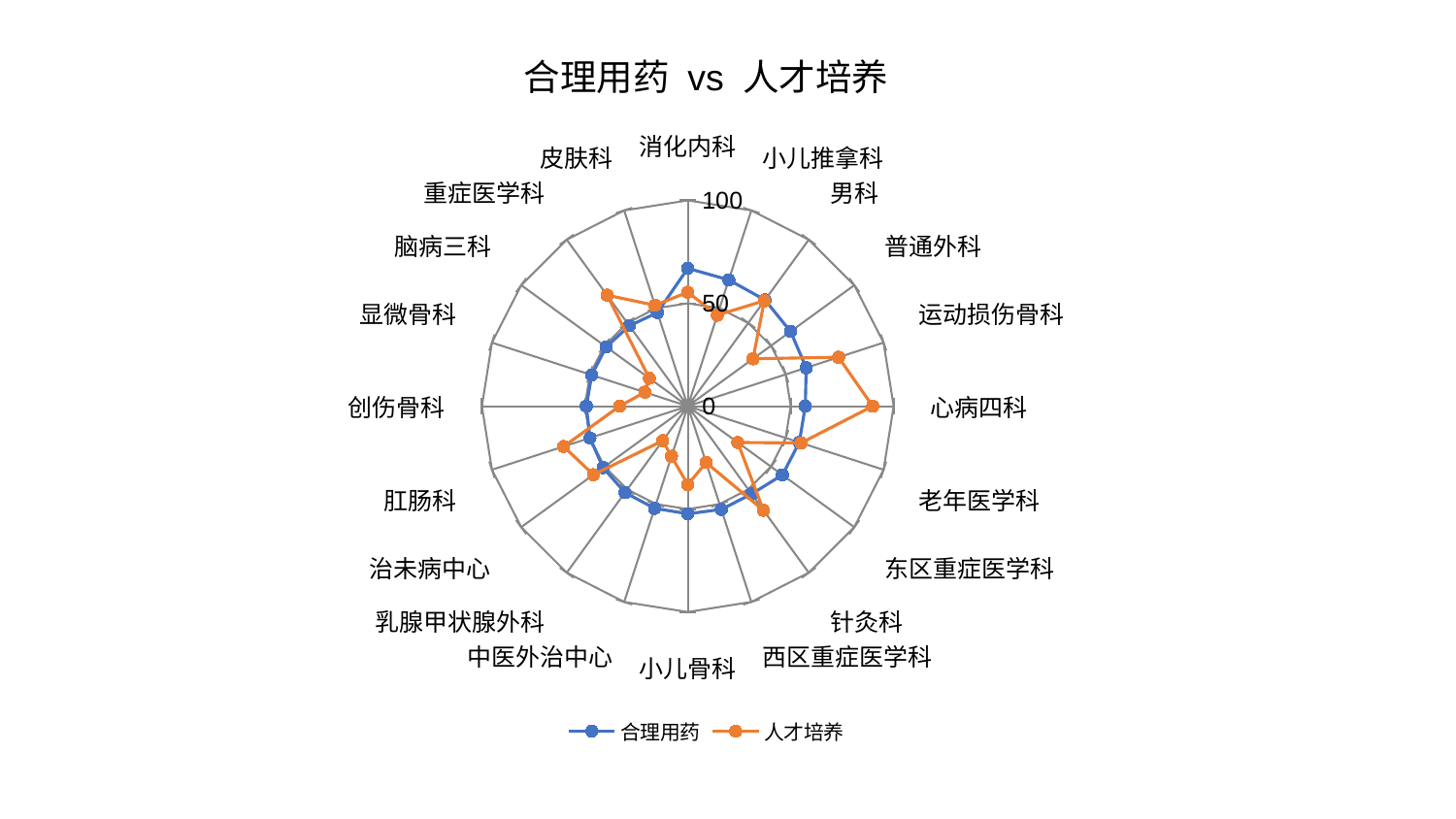

### Chart: 合理用药 vs 人才培养

| Category | 合理用药 | 人才培养 |
|---|---|---|
| 消化内科 | 66.96464749154566 | 55.36199516681171 |
| 小儿推拿科 | 64.5293849848114 | 46.5261354543596 |
| 男科 | 63.81983635637631 | 63.32035648961937 |
| 普通外科 | 61.757006226855474 | 39.17606340680123 |
| 运动损伤骨科 | 60.49275727443726 | 76.99363719175481 |
| 心病四科 | 57.11933871694856 | 89.82869568926479 |
| 老年医学科 | 56.9753612116954 | 57.8465223695487 |
| 东区重症医学科 | 56.82297404016394 | 30.01122642349223 |
| 针灸科 | 52.755737340425924 | 62.500782727608396 |
| 西区重症医学科 | 52.74312154509345 | 28.777956558568178 |
| 小儿骨科 | 52.28618884864217 | 38.16277938768369 |
| 中医外治中心 | 52.18829422770733 | 25.61851960869709 |
| 乳腺甲状腺外科 | 51.90041045863434 | 20.723730299587476 |
| 治未病中心 | 50.851479275354336 | 56.656726554507436 |
| 肛肠科 | 49.967306231092586 | 63.39595257021001 |
| 创伤骨科 | 49.27519711845432 | 33.08372347814194 |
| 显微骨科 | 49.05842766094619 | 21.949515550783957 |
| 脑病三科 | 49.00393589368499 | 23.086337186657442 |
| 重症医学科 | 48.28817610676066 | 66.68421363732249 |
| 皮肤科 | 47.828581114068086 | 51.55293874286443 |
57